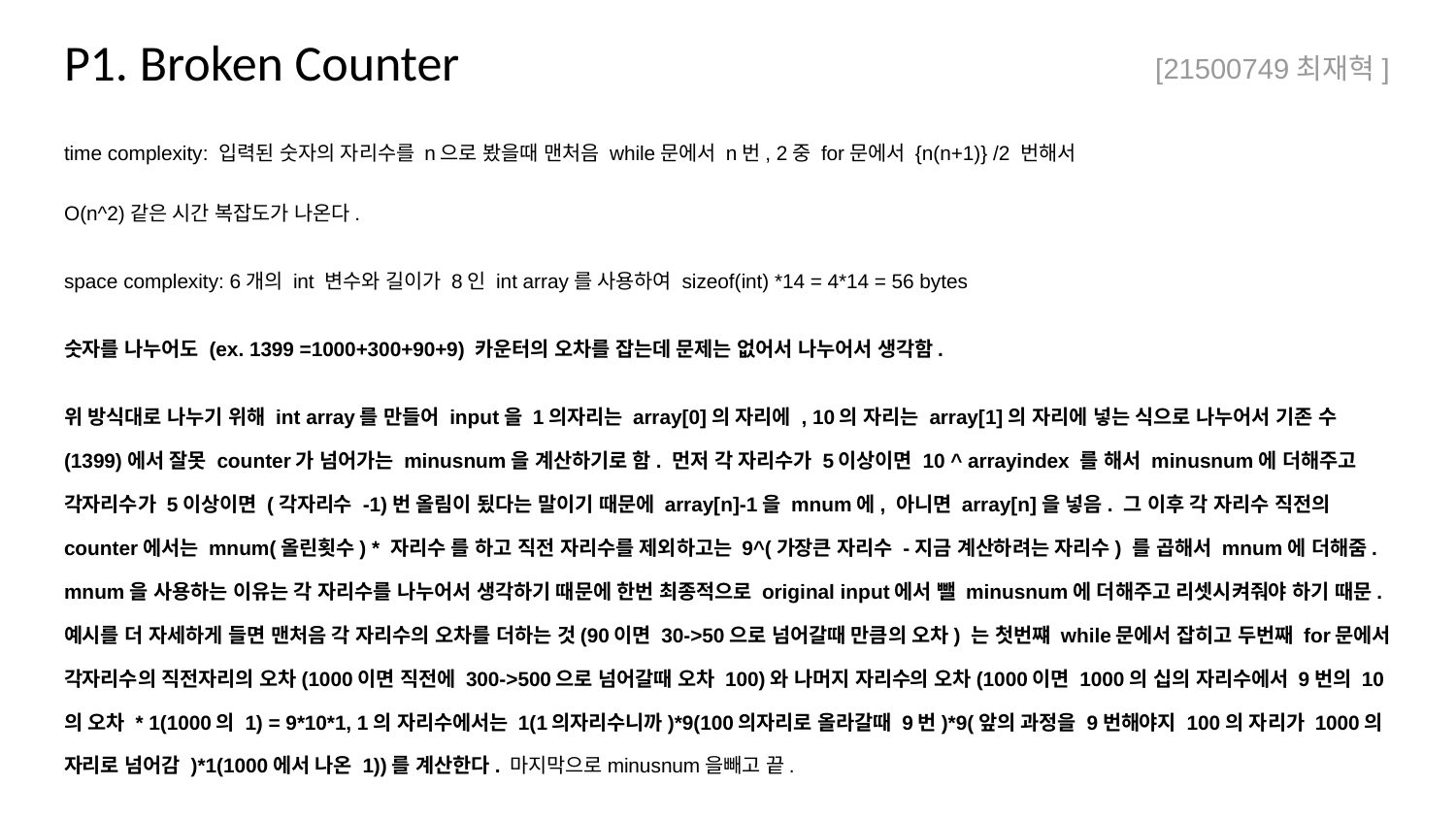

# P1. Broken Counter
[21500749최재혁]
﻿time complexity: 입력된 숫자의 자리수를 n으로 봤을때 맨처음 while문에서 n번, 2중 for문에서 {n(n+1)} /2 번해서
O(n^2)같은 시간 복잡도가 나온다.
space complexity: 6개의 int 변수와 길이가 8인 int array를 사용하여 sizeof(int) *14 = 4*14 = 56 bytes
숫자를 나누어도 (ex. 1399 =1000+300+90+9) 카운터의 오차를 잡는데 문제는 없어서 나누어서 생각함.
위 방식대로 나누기 위해 int array를 만들어 input을 1의자리는 array[0]의 자리에 , 10의 자리는 array[1]의 자리에 넣는 식으로 나누어서 기존 수(1399)에서 잘못 counter가 넘어가는 minusnum을 계산하기로 함. 먼저 각 자리수가 5이상이면 10 ^ arrayindex 를 해서 minusnum에 더해주고 각자리수가 5이상이면 (각자리수 -1)번 올림이 됬다는 말이기 때문에 array[n]-1을 mnum에, 아니면 array[n]을 넣음. 그 이후 각 자리수 직전의 counter에서는 mnum(올린횟수) * 자리수 를 하고 직전 자리수를 제외하고는 9^(가장큰 자리수 -지금 계산하려는 자리수) 를 곱해서 mnum에 더해줌. mnum을 사용하는 이유는 각 자리수를 나누어서 생각하기 때문에 한번 최종적으로 original input에서 뺄 minusnum에 더해주고 리셋시켜줘야 하기 때문. 예시를 더 자세하게 들면 맨처음 각 자리수의 오차를 더하는 것(90이면 30->50으로 넘어갈때 만큼의 오차) 는 첫번쨰 while문에서 잡히고 두번째 for문에서 각자리수의 직전자리의 오차(1000이면 직전에 300->500으로 넘어갈때 오차 100)와 나머지 자리수의 오차(1000이면 1000의 십의 자리수에서 9번의 10의 오차 * 1(1000의 1) = 9*10*1, 1의 자리수에서는 1(1의자리수니까)*9(100의자리로 올라갈때 9번)*9(앞의 과정을 9번해야지 100의 자리가 1000의 자리로 넘어감 )*1(1000에서 나온 1))를 계산한다.﻿ 마지막으로minusnum을빼고 끝.